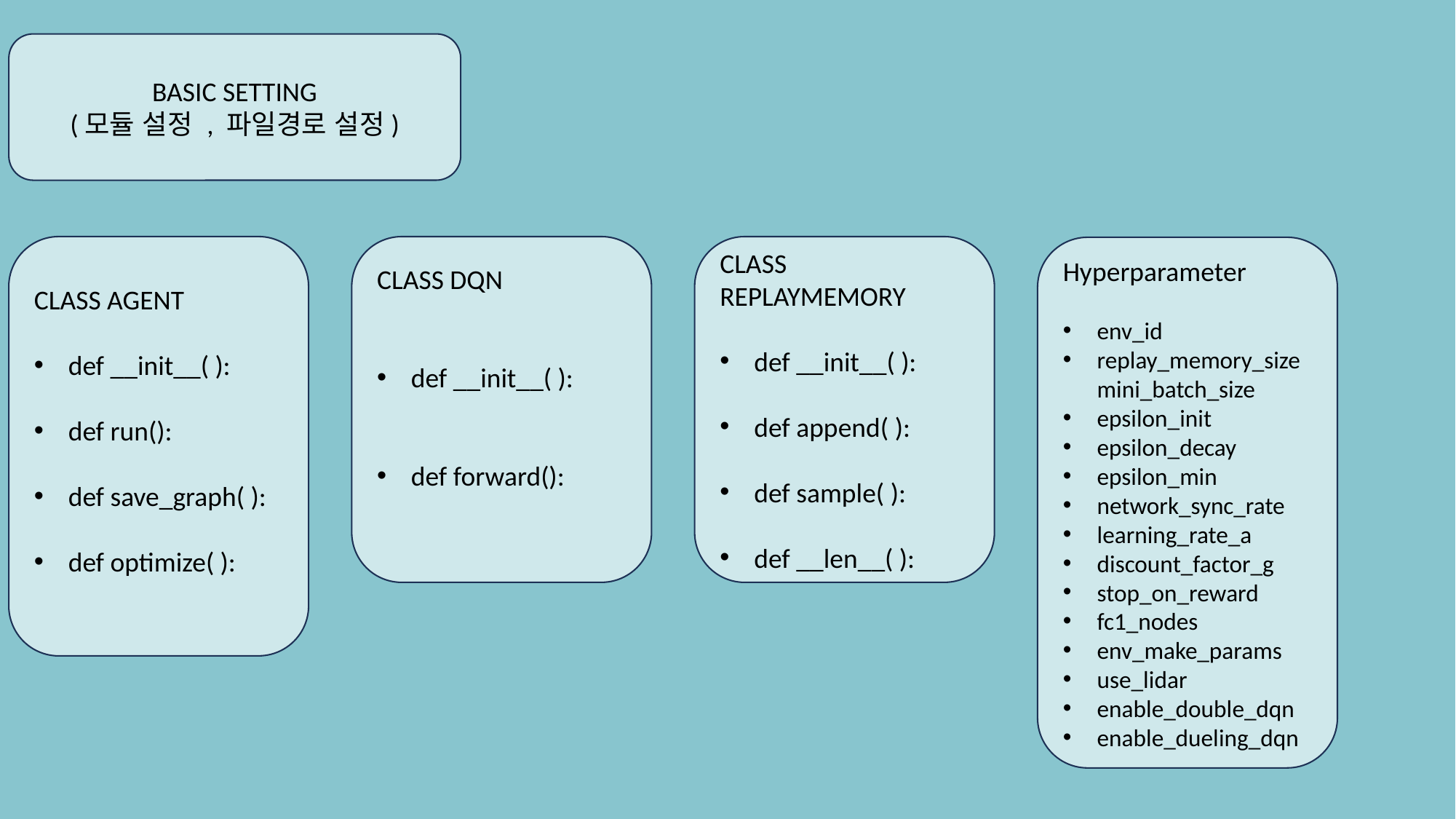

BASIC SETTING
(모듈 설정 , 파일경로 설정)
CLASS AGENT

def __init__( ):

def run():

def save_graph( ):

def optimize( ):

CLASS DQN

def __init__( ):

def forward():

CLASS REPLAYMEMORY

def __init__( ):

def append( ):

def sample( ):

def __len__( ):

Hyperparameter

env_id
replay_memory_size mini_batch_size
epsilon_init
epsilon_decay
epsilon_min
network_sync_rate
learning_rate_a
discount_factor_g
stop_on_reward
fc1_nodes
env_make_params
use_lidar
enable_double_dqn
enable_dueling_dqn